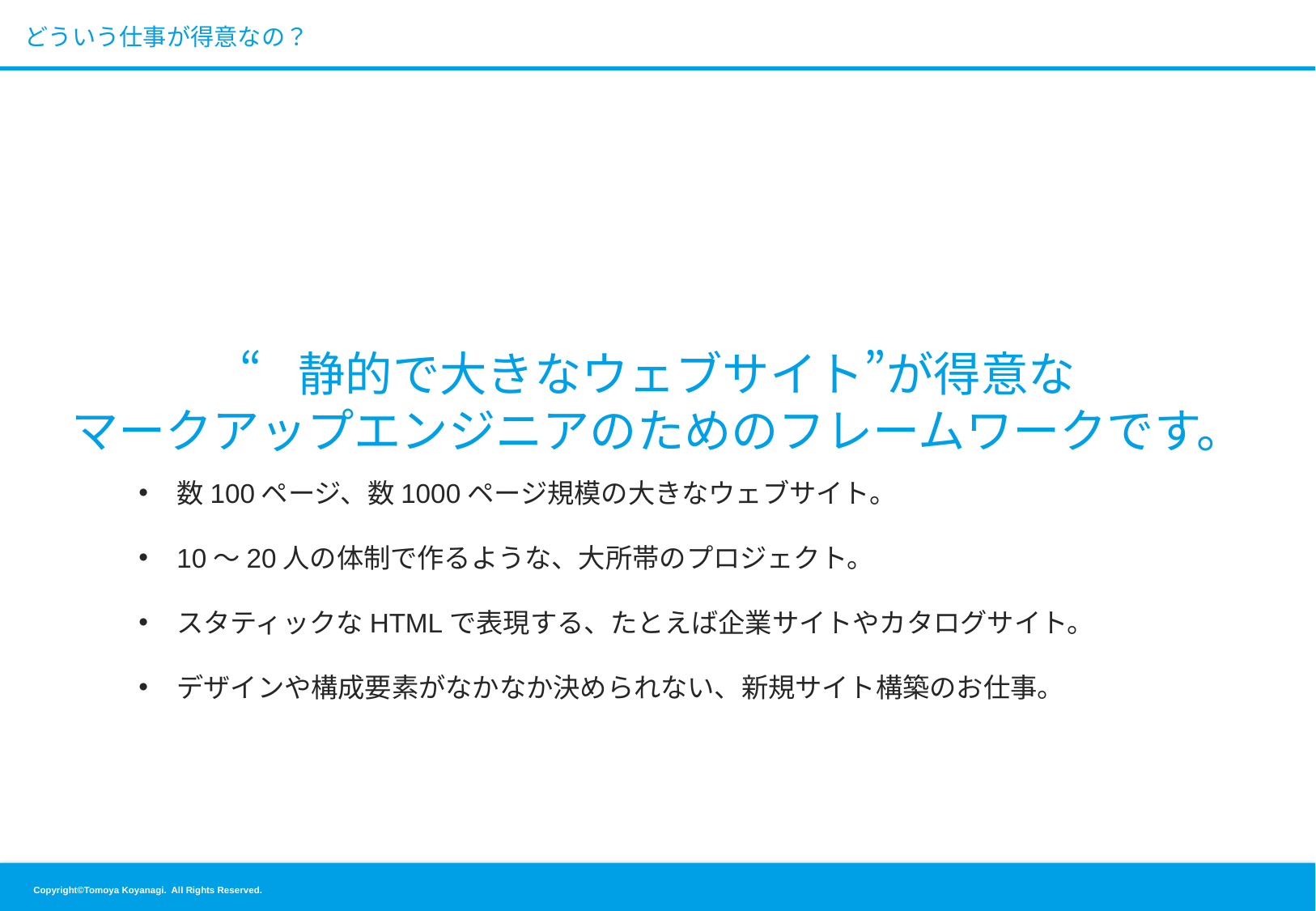

# どういう仕事が得意なの？
“静的で大きなウェブサイト”が得意な
マークアップエンジニアのためのフレームワークです。
数100ページ、数1000ページ規模の大きなウェブサイト。

10〜20人の体制で作るような、大所帯のプロジェクト。

スタティックなHTMLで表現する、たとえば企業サイトやカタログサイト。

デザインや構成要素がなかなか決められない、新規サイト構築のお仕事。